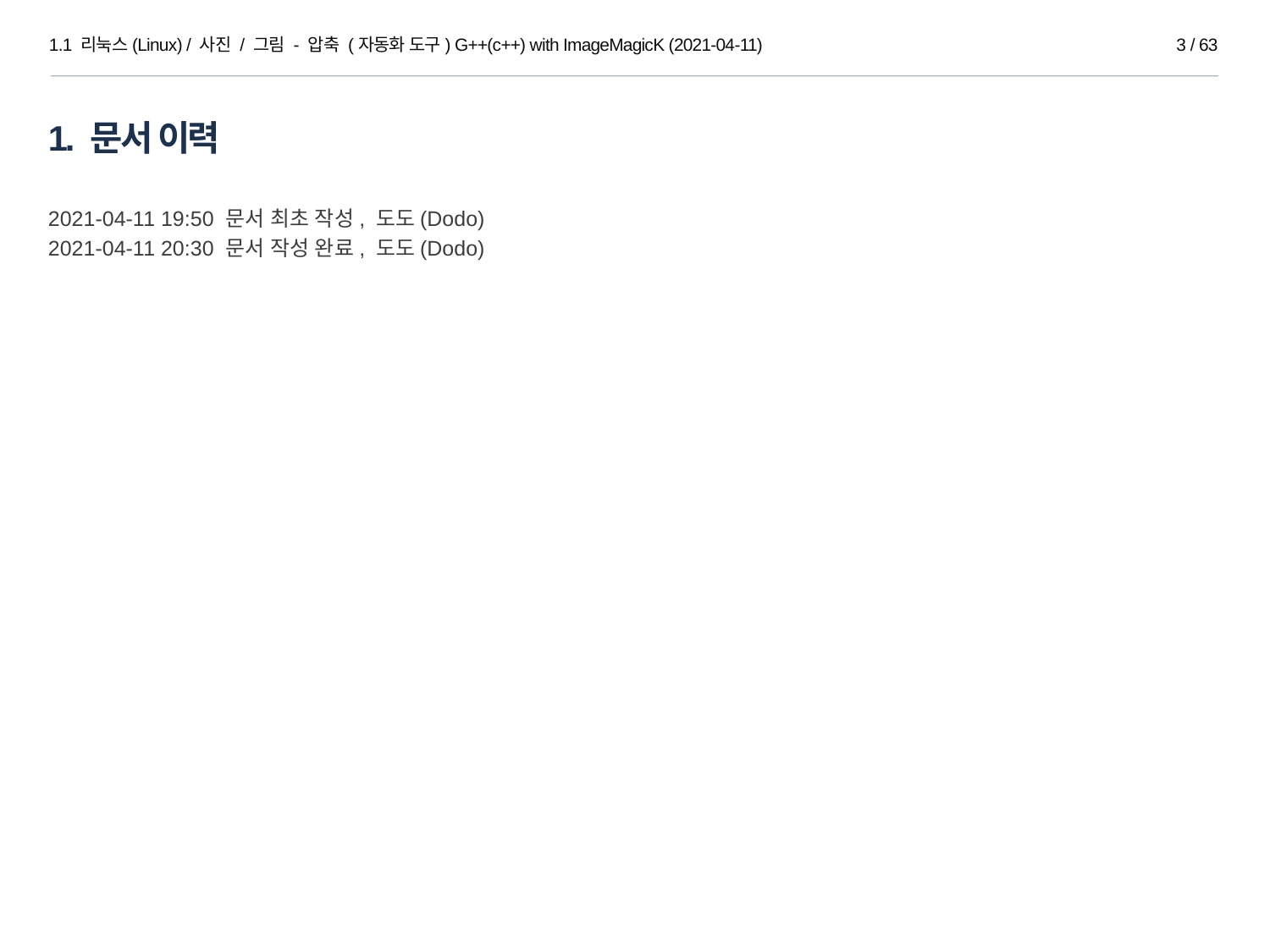

1.1 리눅스(Linux) / 사진 / 그림 - 압축 (자동화 도구) G++(c++) with ImageMagicK (2021-04-11)
3 / 63

1. 문서 이력
2021-04-11 19:50 문서 최초 작성, 도도(Dodo)
2021-04-11 20:30 문서 작성 완료, 도도(Dodo)